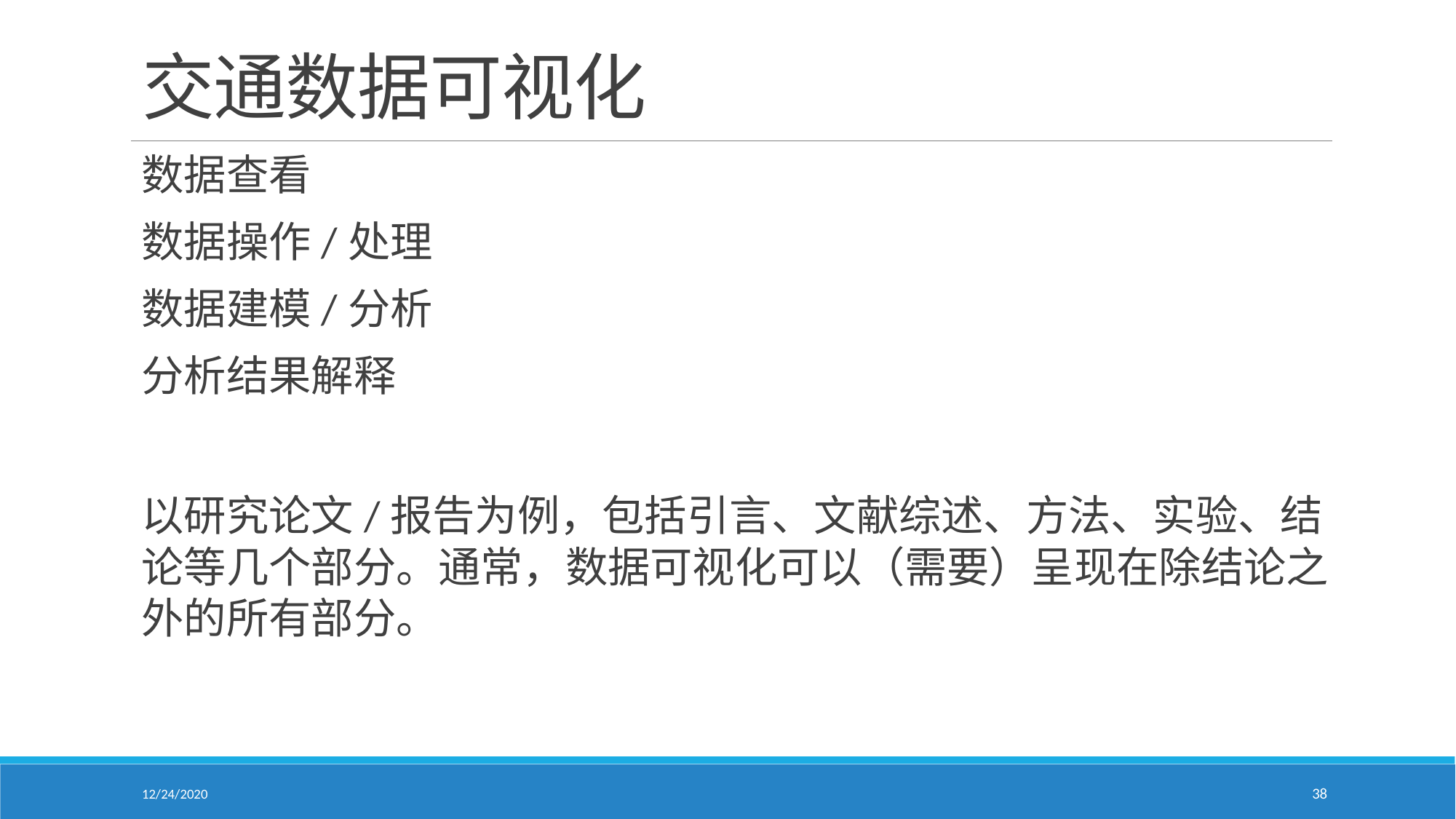

# 交通数据可视化
数据查看
数据操作/处理
数据建模/分析
分析结果解释

以研究论文/报告为例，包括引言、文献综述、方法、实验、结论等几个部分。通常，数据可视化可以（需要）呈现在除结论之外的所有部分。
12/24/2020
38